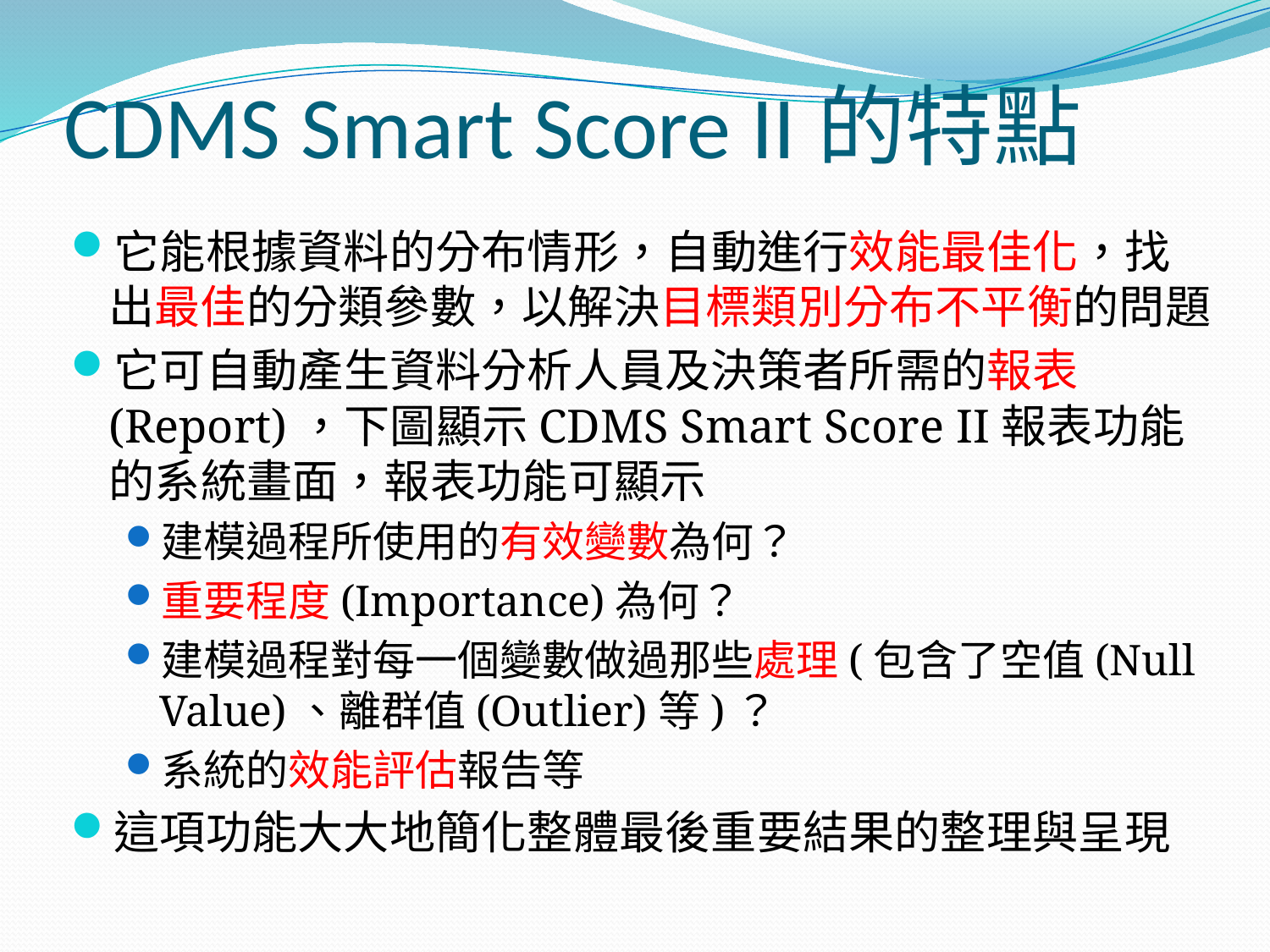

# CDMS Smart Score II的特點
它能根據資料的分布情形，自動進行效能最佳化，找出最佳的分類參數，以解決目標類別分布不平衡的問題
它可自動產生資料分析人員及決策者所需的報表(Report)，下圖顯示CDMS Smart Score II報表功能的系統畫面，報表功能可顯示
建模過程所使用的有效變數為何？
重要程度(Importance)為何？
建模過程對每一個變數做過那些處理(包含了空值(Null Value)、離群值(Outlier)等)？
系統的效能評估報告等
這項功能大大地簡化整體最後重要結果的整理與呈現